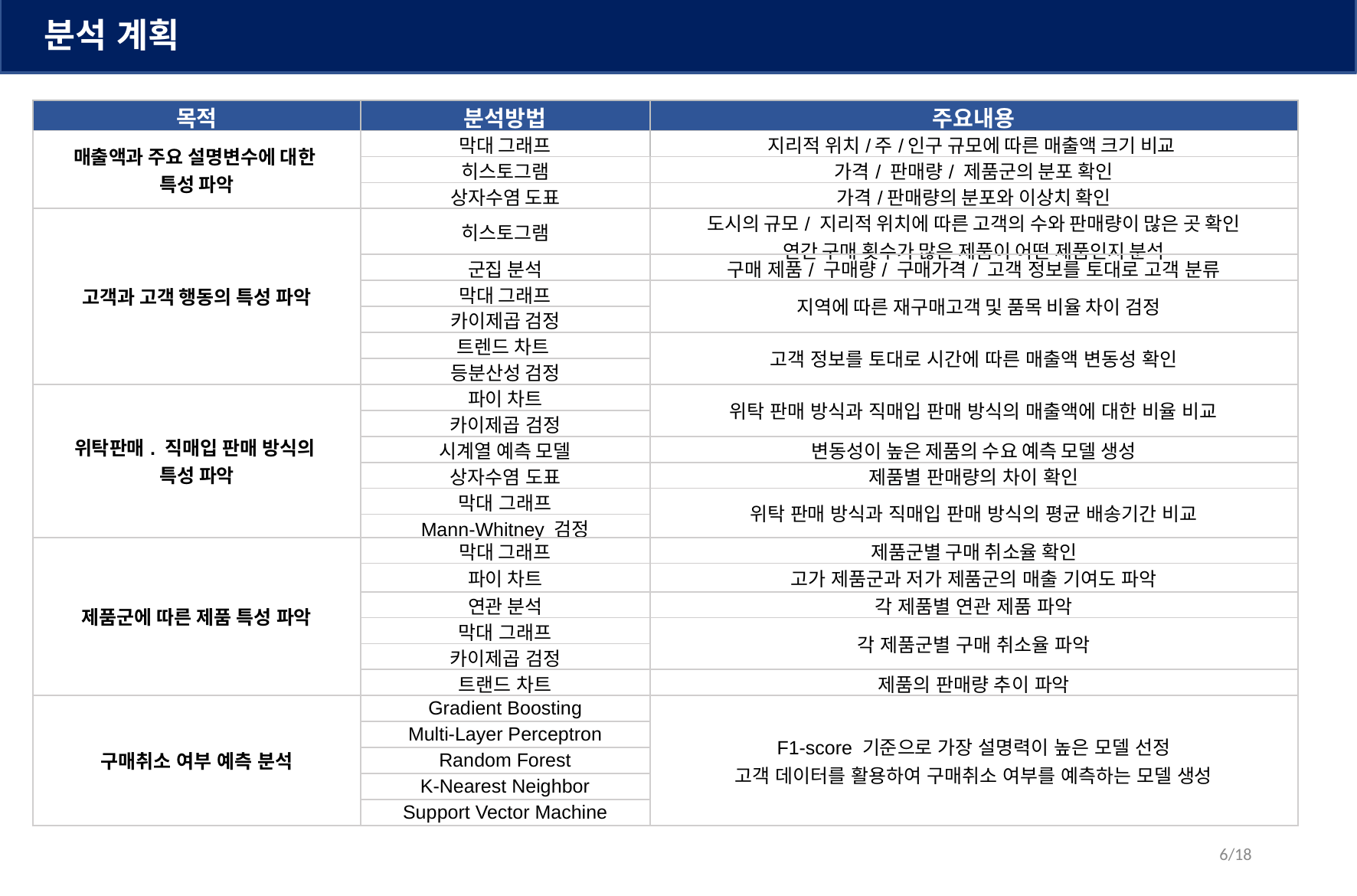

분석 계획
| 목적 | 분석방법 | 주요내용 |
| --- | --- | --- |
| 매출액과 주요 설명변수에 대한 특성 파악 | 막대 그래프 | 지리적 위치/주/인구 규모에 따른 매출액 크기 비교 |
|  | 히스토그램 | 가격/ 판매량/ 제품군의 분포 확인 |
|  | 상자수염 도표 | 가격/판매량의 분포와 이상치 확인 |
| 고객과 고객 행동의 특성 파악 | 히스토그램 | 도시의 규모/ 지리적 위치에 따른 고객의 수와 판매량이 많은 곳 확인 연간 구매 횟수가 많은 제품이 어떤 제품인지 분석 |
|  | 군집 분석 | 구매 제품/ 구매량/ 구매가격/ 고객 정보를 토대로 고객 분류 |
|  | 막대 그래프 | 지역에 따른 재구매고객 및 품목 비율 차이 검정 |
|  | 카이제곱 검정 |  |
|  | 트렌드 차트 | 고객 정보를 토대로 시간에 따른 매출액 변동성 확인 |
|  | 등분산성 검정 |  |
| 위탁판매. 직매입 판매 방식의 특성 파악 | 파이 차트 | 위탁 판매 방식과 직매입 판매 방식의 매출액에 대한 비율 비교 |
|  | 카이제곱 검정 |  |
|  | 시계열 예측 모델 | 변동성이 높은 제품의 수요 예측 모델 생성 |
|  | 상자수염 도표 | 제품별 판매량의 차이 확인 |
|  | 막대 그래프 | 위탁 판매 방식과 직매입 판매 방식의 평균 배송기간 비교 |
|  | Mann-Whitney 검정 |  |
| 제품군에 따른 제품 특성 파악 | 막대 그래프 | 제품군별 구매 취소율 확인 |
|  | 파이 차트 | 고가 제품군과 저가 제품군의 매출 기여도 파악 |
|  | 연관 분석 | 각 제품별 연관 제품 파악 |
|  | 막대 그래프 | 각 제품군별 구매 취소율 파악 |
|  | 카이제곱 검정 |  |
|  | 트랜드 차트 | 제품의 판매량 추이 파악 |
| 구매취소 여부 예측 분석 | Gradient Boosting | F1-score 기준으로 가장 설명력이 높은 모델 선정 고객 데이터를 활용하여 구매취소 여부를 예측하는 모델 생성 |
|  | Multi-Layer Perceptron |  |
|  | Random Forest |  |
|  | K-Nearest Neighbor |  |
|  | Support Vector Machine |  |
6/18